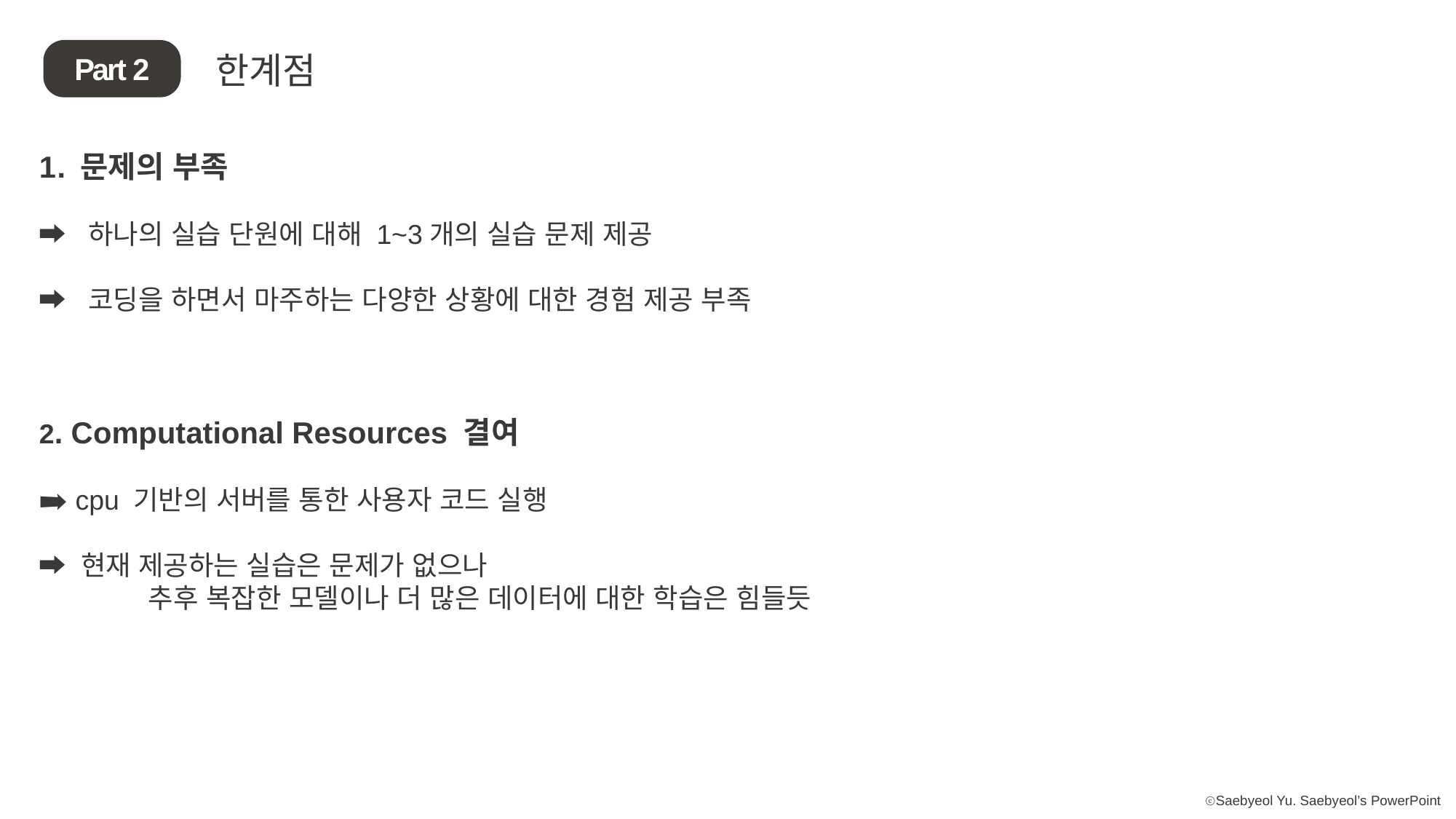

한계점
Part 2
문제의 부족

➡  하나의 실습 단원에 대해 1~3개의 실습 문제 제공

➡  코딩을 하면서 마주하는 다양한 상황에 대한 경험 제공 부족

2. Computational Resources 결여

➡ cpu 기반의 서버를 통한 사용자 코드 실행

➡ 현재 제공하는 실습은 문제가 없으나
	추후 복잡한 모델이나 더 많은 데이터에 대한 학습은 힘들듯